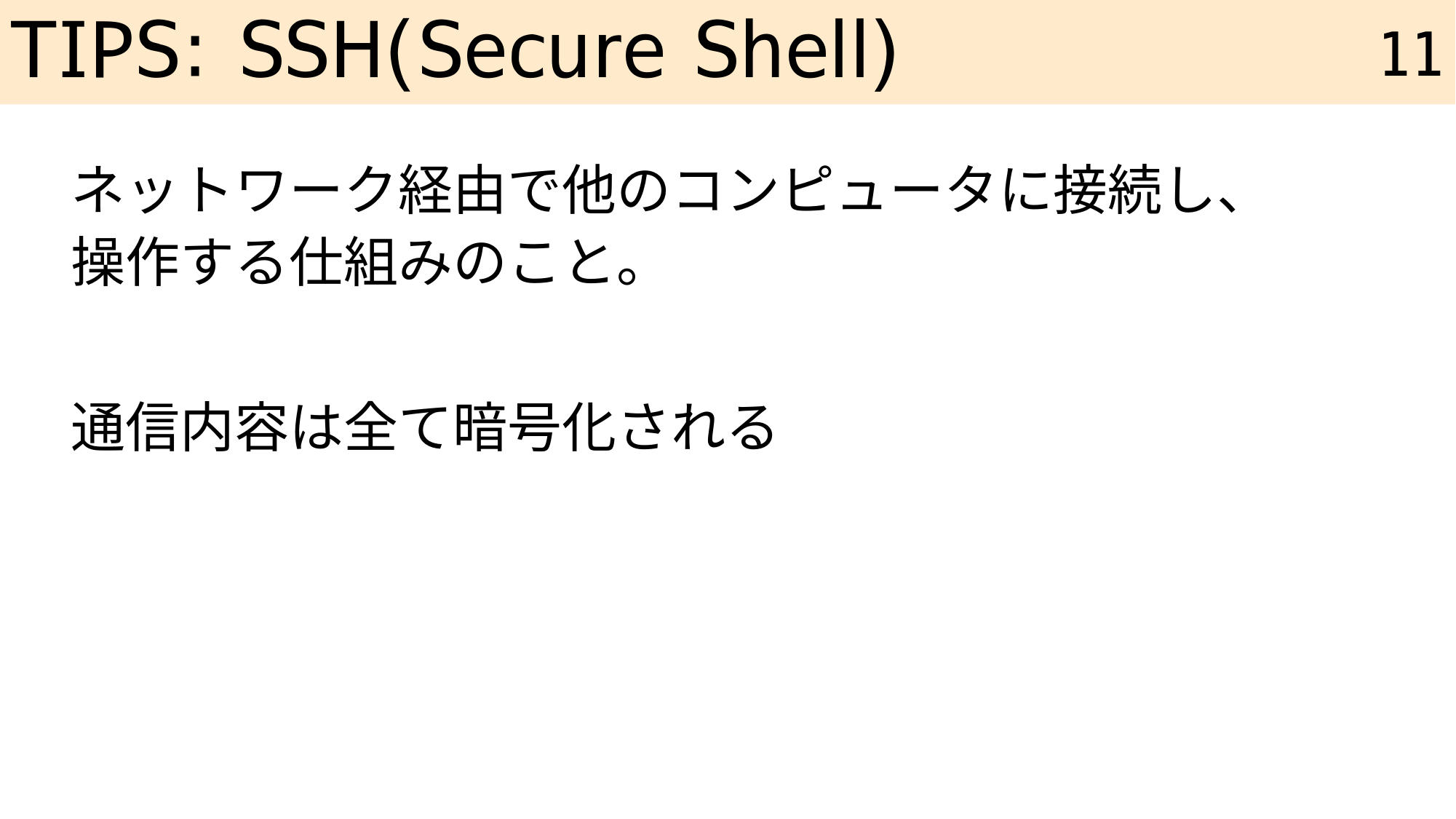

11
# TIPS: SSH(Secure Shell)
ネットワーク経由で他のコンピュータに接続し、
操作する仕組みのこと。

通信内容は全て暗号化される